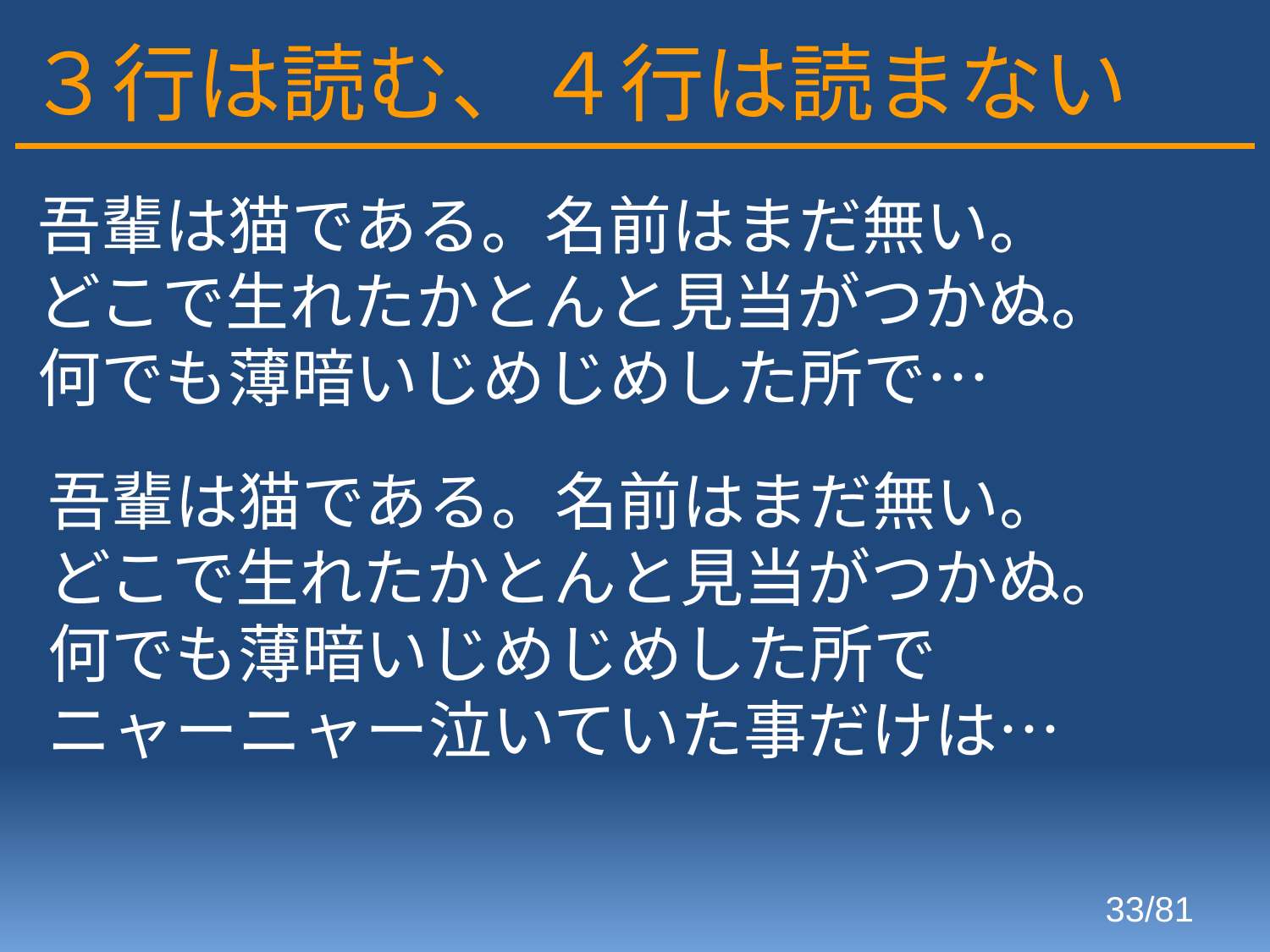

# ３行は読む、４行は読まない
吾輩は猫である。名前はまだ無い。
どこで生れたかとんと見当がつかぬ。
何でも薄暗いじめじめした所で…
吾輩は猫である。名前はまだ無い。
どこで生れたかとんと見当がつかぬ。
何でも薄暗いじめじめした所で
ニャーニャー泣いていた事だけは…
33/81